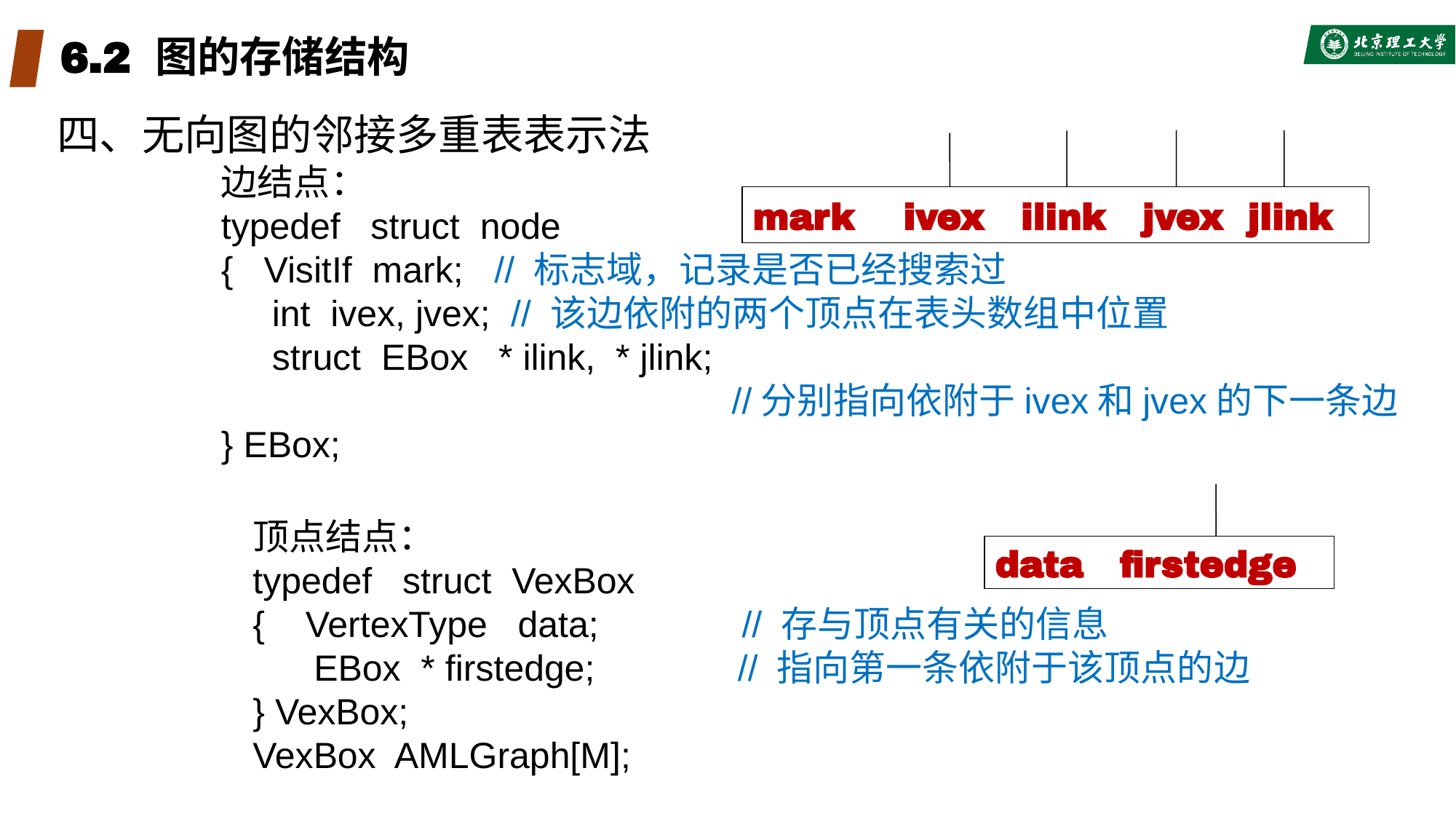

# 6.2 图的存储结构
四、无向图的邻接多重表表示法

mark    ivex   ilink   jvex  jlink
边结点：
typedef   struct  node
{   VisitIf  mark;   // 标志域，记录是否已经搜索过
     int  ivex, jvex;  // 该边依附的两个顶点在表头数组中位置
     struct  EBox   * ilink,  * jlink;
//分别指向依附于ivex和jvex的下一条边
} EBox;

data   firstedge
顶点结点：
typedef   struct  VexBox
{    VertexType   data;              // 存与顶点有关的信息
      EBox  * firstedge;              // 指向第一条依附于该顶点的边
} VexBox;
VexBox  AMLGraph[M];